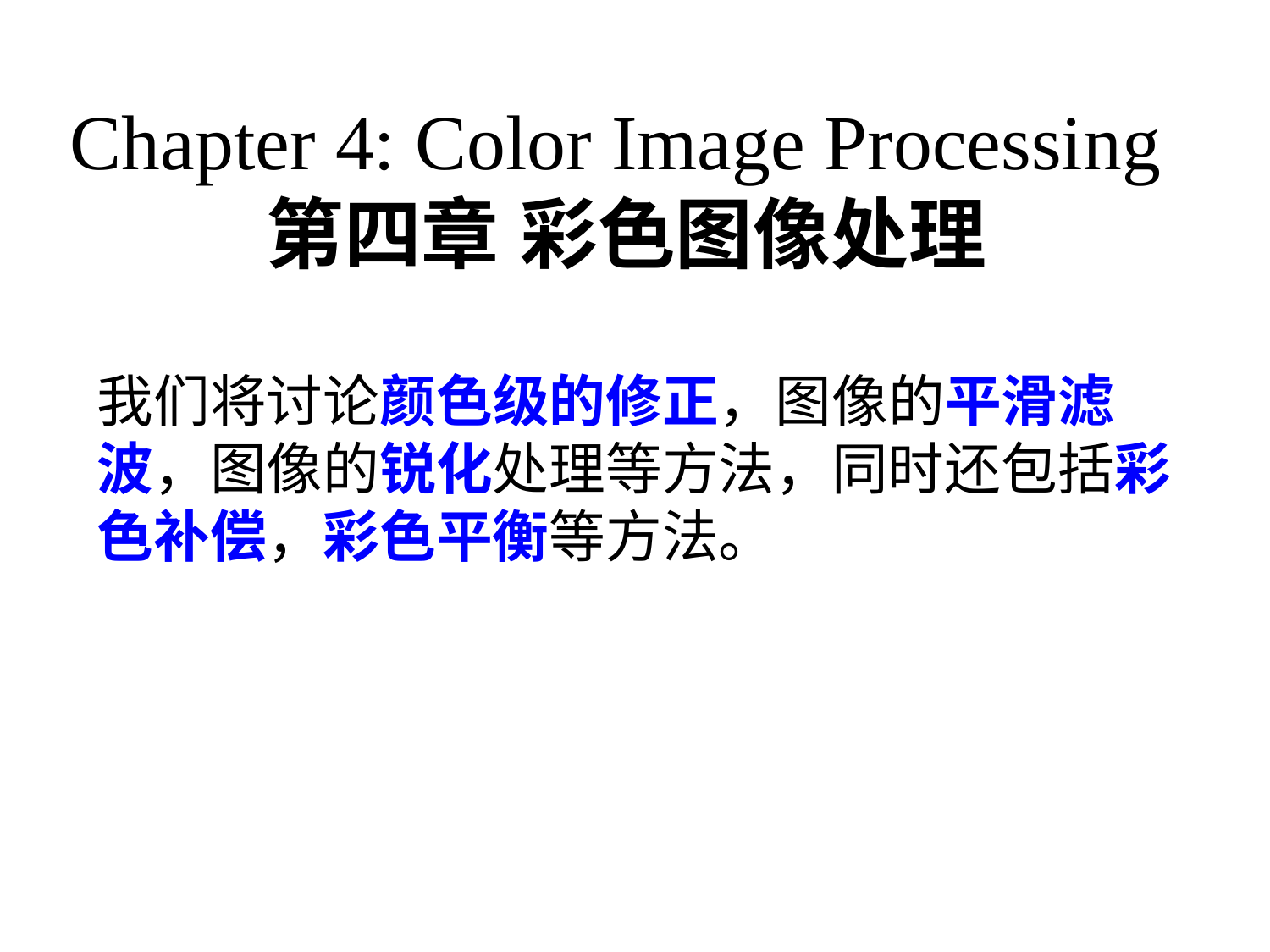

# Chapter 4: Color Image Processing 第四章	彩色图像处理
我们将讨论颜色级的修正，图像的平滑滤波，图像的锐化处理等方法，同时还包括彩色补偿，彩色平衡等方法。